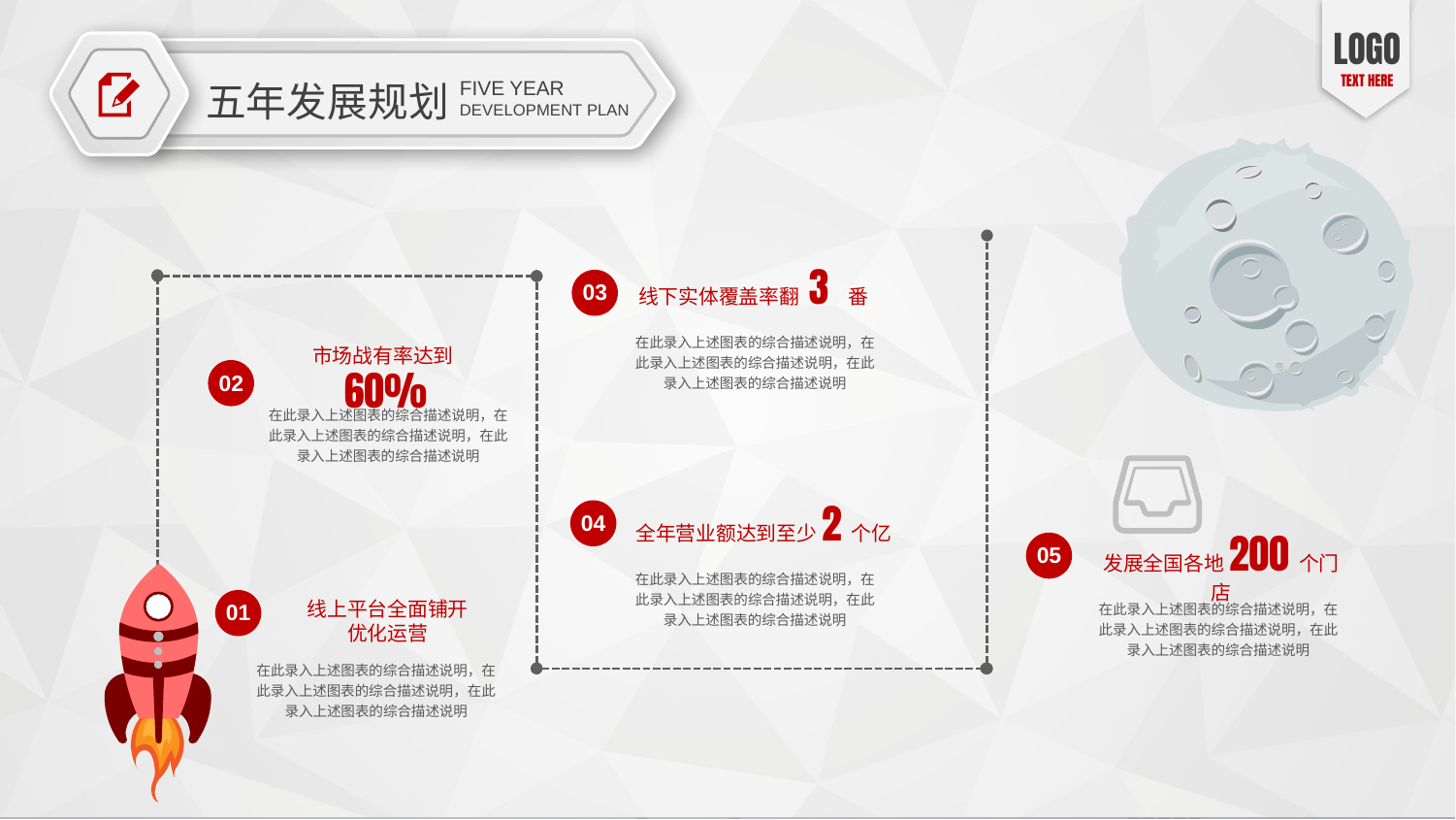

LOGO
TEXT HERE

FIVE YEAR
DEVELOPMENT PLAN
五年发展规划

线下实体覆盖率翻 3 番

03
在此录入上述图表的综合描述说明，在此录入上述图表的综合描述说明，在此录入上述图表的综合描述说明
市场战有率达到60%

02
在此录入上述图表的综合描述说明，在此录入上述图表的综合描述说明，在此录入上述图表的综合描述说明

全年营业额达到至少2个亿

04
发展全国各地200个门店

05
在此录入上述图表的综合描述说明，在此录入上述图表的综合描述说明，在此录入上述图表的综合描述说明

线上平台全面铺开
优化运营

在此录入上述图表的综合描述说明，在此录入上述图表的综合描述说明，在此录入上述图表的综合描述说明
01
在此录入上述图表的综合描述说明，在此录入上述图表的综合描述说明，在此录入上述图表的综合描述说明